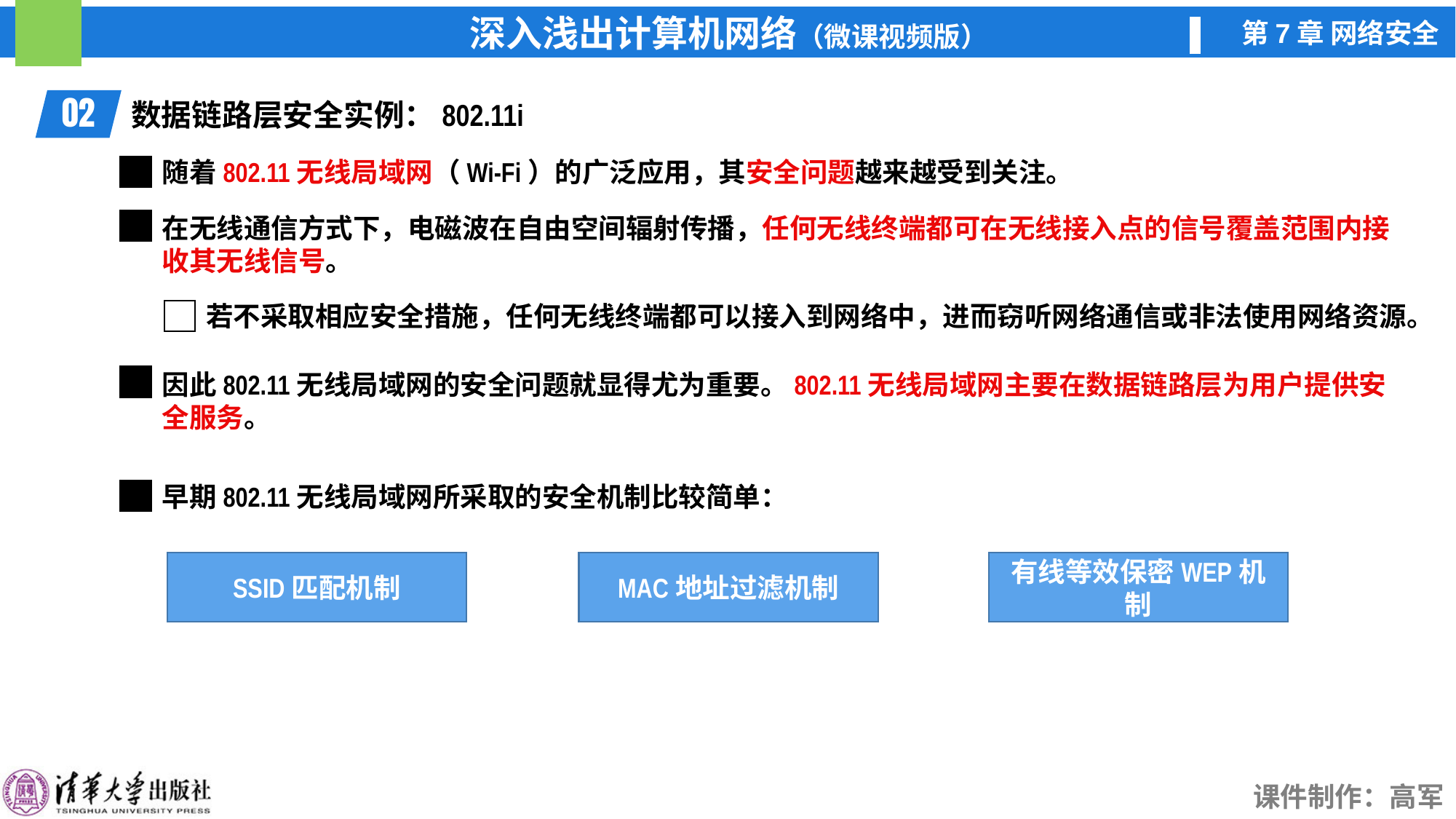

02
数据链路层安全实例：802.11i
随着802.11无线局域网（Wi-Fi）的广泛应用，其安全问题越来越受到关注。

在无线通信方式下，电磁波在自由空间辐射传播，任何无线终端都可在无线接入点的信号覆盖范围内接收其无线信号。

若不采取相应安全措施，任何无线终端都可以接入到网络中，进而窃听网络通信或非法使用网络资源。

因此802.11无线局域网的安全问题就显得尤为重要。802.11无线局域网主要在数据链路层为用户提供安全服务。

早期802.11无线局域网所采取的安全机制比较简单：

有线等效保密WEP机制
MAC地址过滤机制
SSID匹配机制